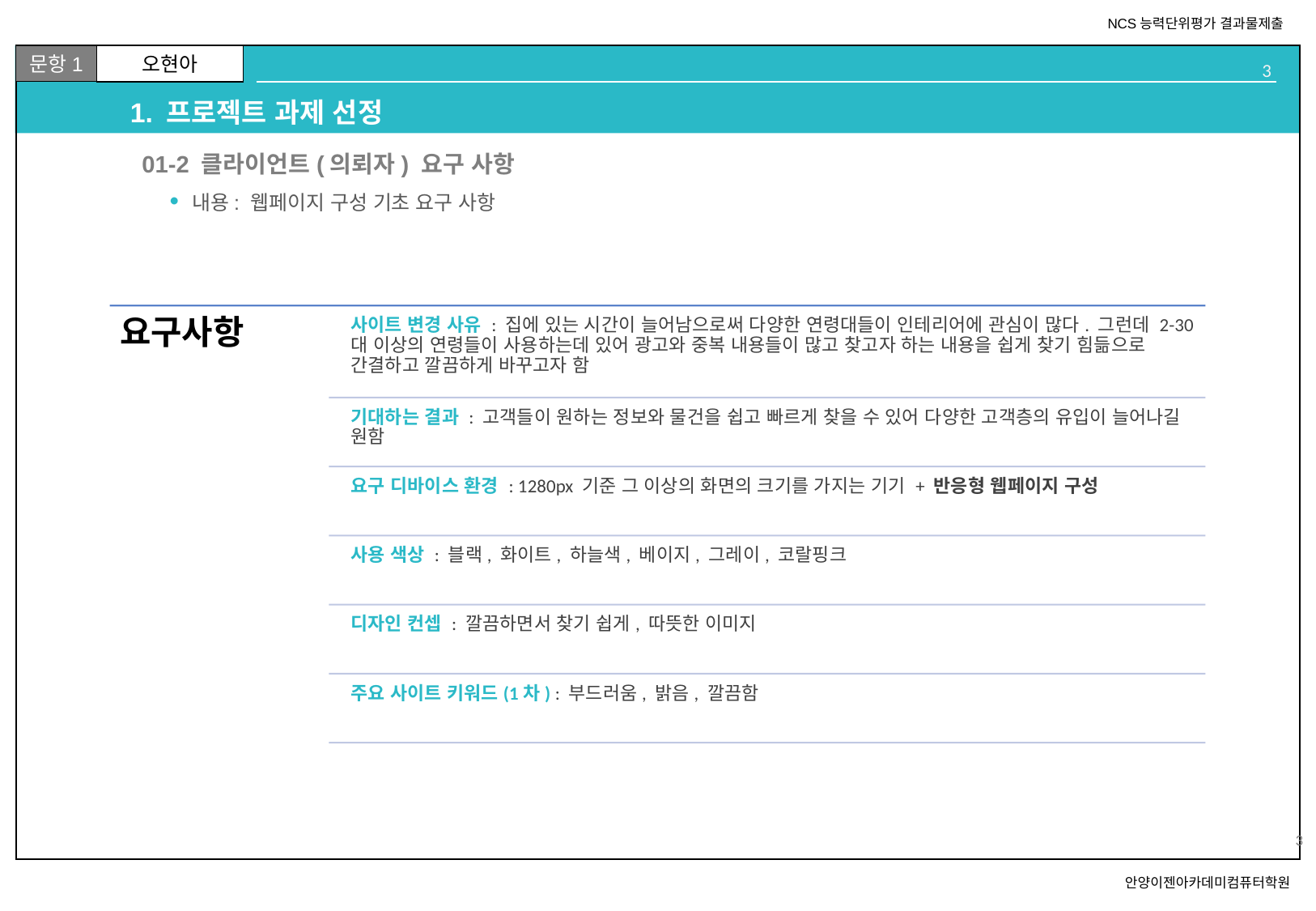

# 1. 프로젝트 과제 선정
01-2 클라이언트(의뢰자) 요구 사항
내용: 웹페이지 구성 기초 요구 사항
요구사항
사이트 변경 사유 : 집에 있는 시간이 늘어남으로써 다양한 연령대들이 인테리어에 관심이 많다. 그런데 2-30대 이상의 연령들이 사용하는데 있어 광고와 중복 내용들이 많고 찾고자 하는 내용을 쉽게 찾기 힘듦으로 간결하고 깔끔하게 바꾸고자 함
기대하는 결과 : 고객들이 원하는 정보와 물건을 쉽고 빠르게 찾을 수 있어 다양한 고객층의 유입이 늘어나길 원함
요구 디바이스 환경 : 1280px 기준 그 이상의 화면의 크기를 가지는 기기 + 반응형 웹페이지 구성
사용 색상 : 블랙, 화이트, 하늘색, 베이지, 그레이, 코랄핑크
디자인 컨셉 : 깔끔하면서 찾기 쉽게, 따뜻한 이미지
주요 사이트 키워드(1차) : 부드러움, 밝음, 깔끔함
3